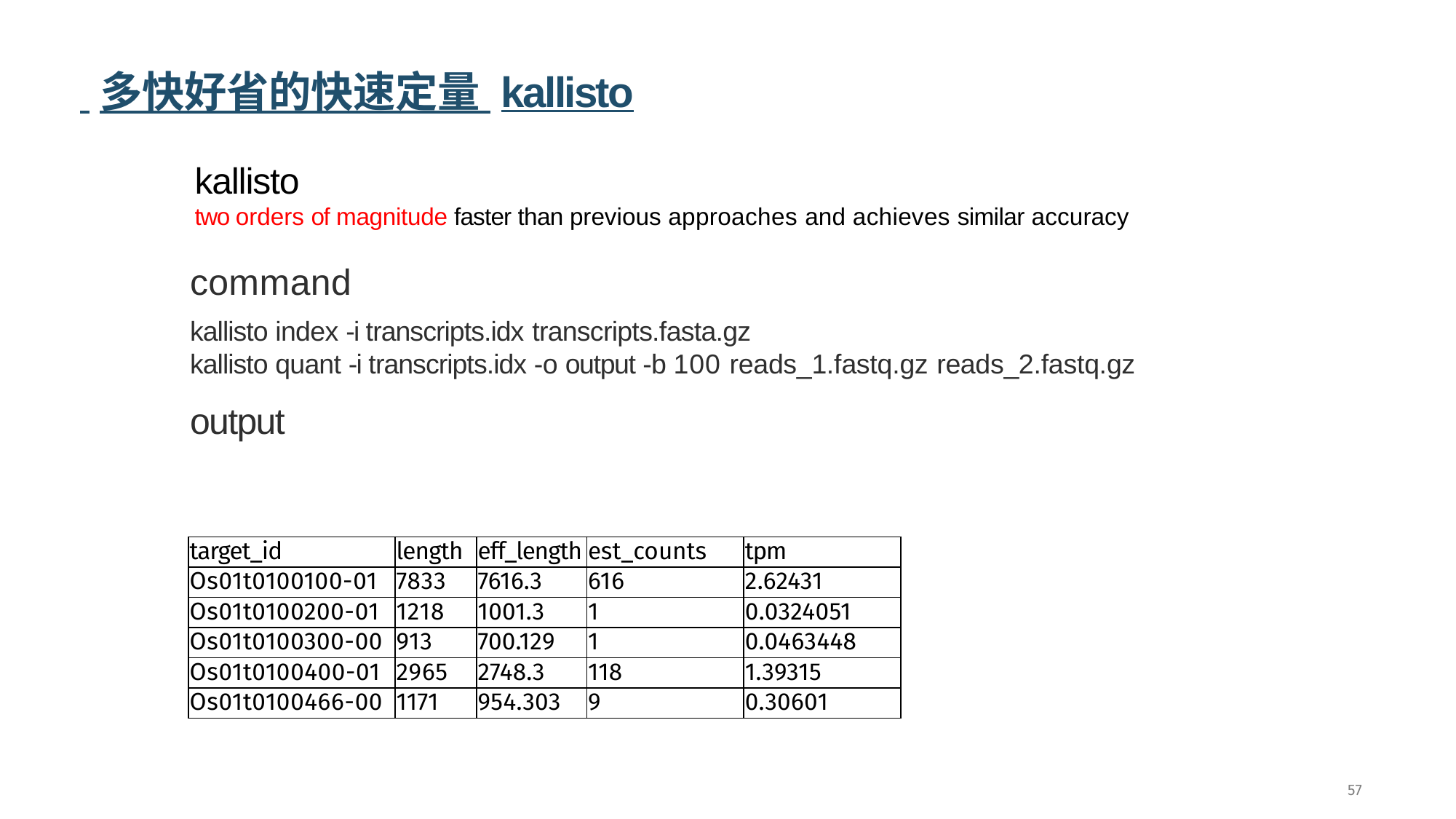

# 多快好省的快速定量 kallisto
kallisto
two orders of magnitude faster than previous approaches and achieves similar accuracy

command
kallisto index -i transcripts.idx transcripts.fasta.gz
kallisto quant -i transcripts.idx -o output -b 100 reads_1.fastq.gz reads_2.fastq.gz
output
| target\_id | length | eff\_length | est\_counts | tpm |
| --- | --- | --- | --- | --- |
| Os01t0100100-01 | 7833 | 7616.3 | 616 | 2.62431 |
| Os01t0100200-01 | 1218 | 1001.3 | 1 | 0.0324051 |
| Os01t0100300-00 | 913 | 700.129 | 1 | 0.0463448 |
| Os01t0100400-01 | 2965 | 2748.3 | 118 | 1.39315 |
| Os01t0100466-00 | 1171 | 954.303 | 9 | 0.30601 |
57